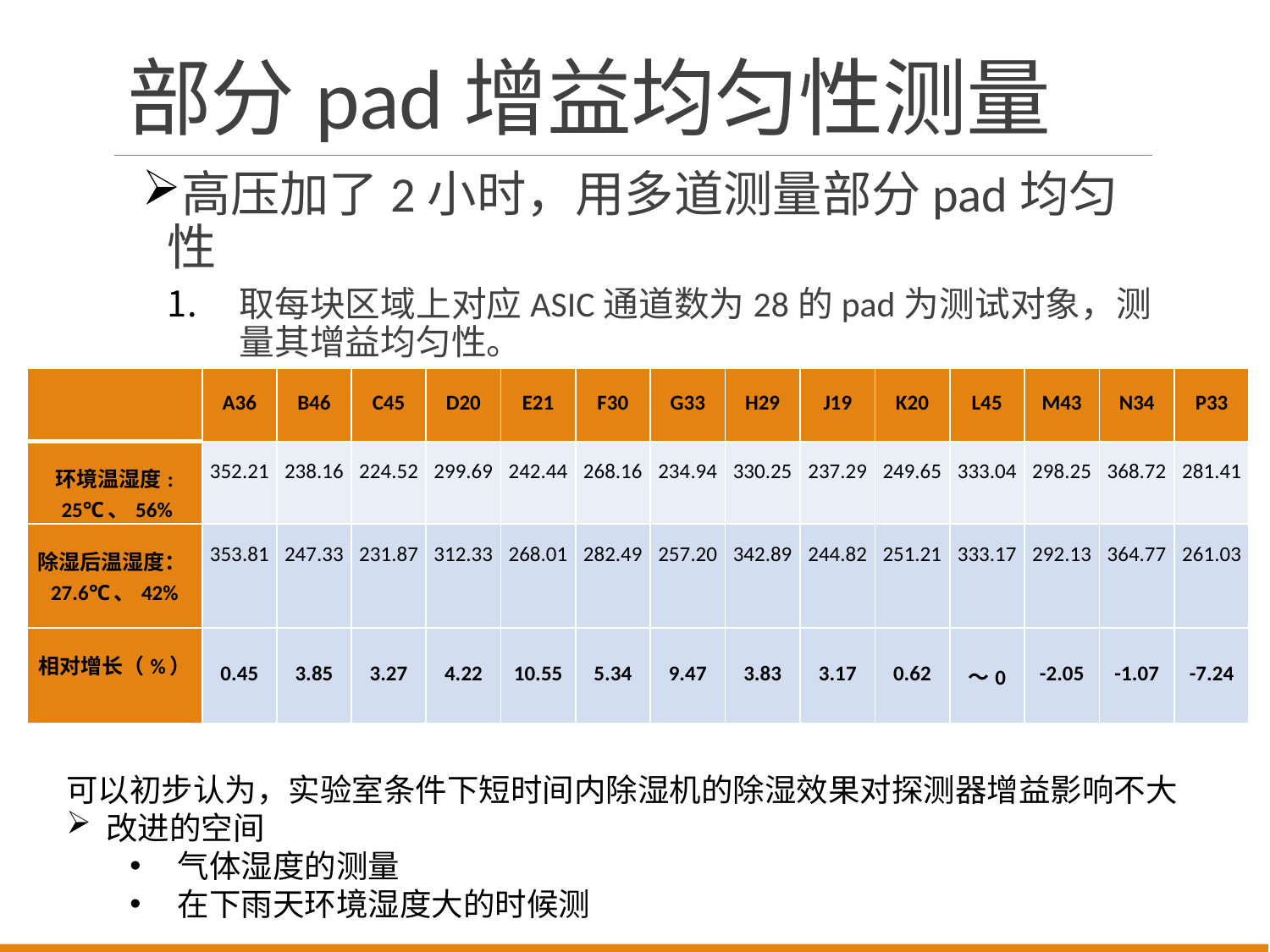

# 部分pad增益均匀性测量
高压加了2小时，用多道测量部分pad均匀性
取每块区域上对应ASIC通道数为28的pad为测试对象，测量其增益均匀性。
除湿机开2小时后，重新取数
|  | A36 | B46 | C45 | D20 | E21 | F30 | G33 | H29 | J19 | K20 | L45 | M43 | N34 | P33 |
| --- | --- | --- | --- | --- | --- | --- | --- | --- | --- | --- | --- | --- | --- | --- |
| 环境温湿度: 25℃、56% | 352.21 | 238.16 | 224.52 | 299.69 | 242.44 | 268.16 | 234.94 | 330.25 | 237.29 | 249.65 | 333.04 | 298.25 | 368.72 | 281.41 |
| 除湿后温湿度：27.6℃、42% | 353.81 | 247.33 | 231.87 | 312.33 | 268.01 | 282.49 | 257.20 | 342.89 | 244.82 | 251.21 | 333.17 | 292.13 | 364.77 | 261.03 |
| 相对增长（%） | 0.45 | 3.85 | 3.27 | 4.22 | 10.55 | 5.34 | 9.47 | 3.83 | 3.17 | 0.62 | ～0 | -2.05 | -1.07 | -7.24 |
可以初步认为，实验室条件下短时间内除湿机的除湿效果对探测器增益影响不大
改进的空间
气体湿度的测量
在下雨天环境湿度大的时候测